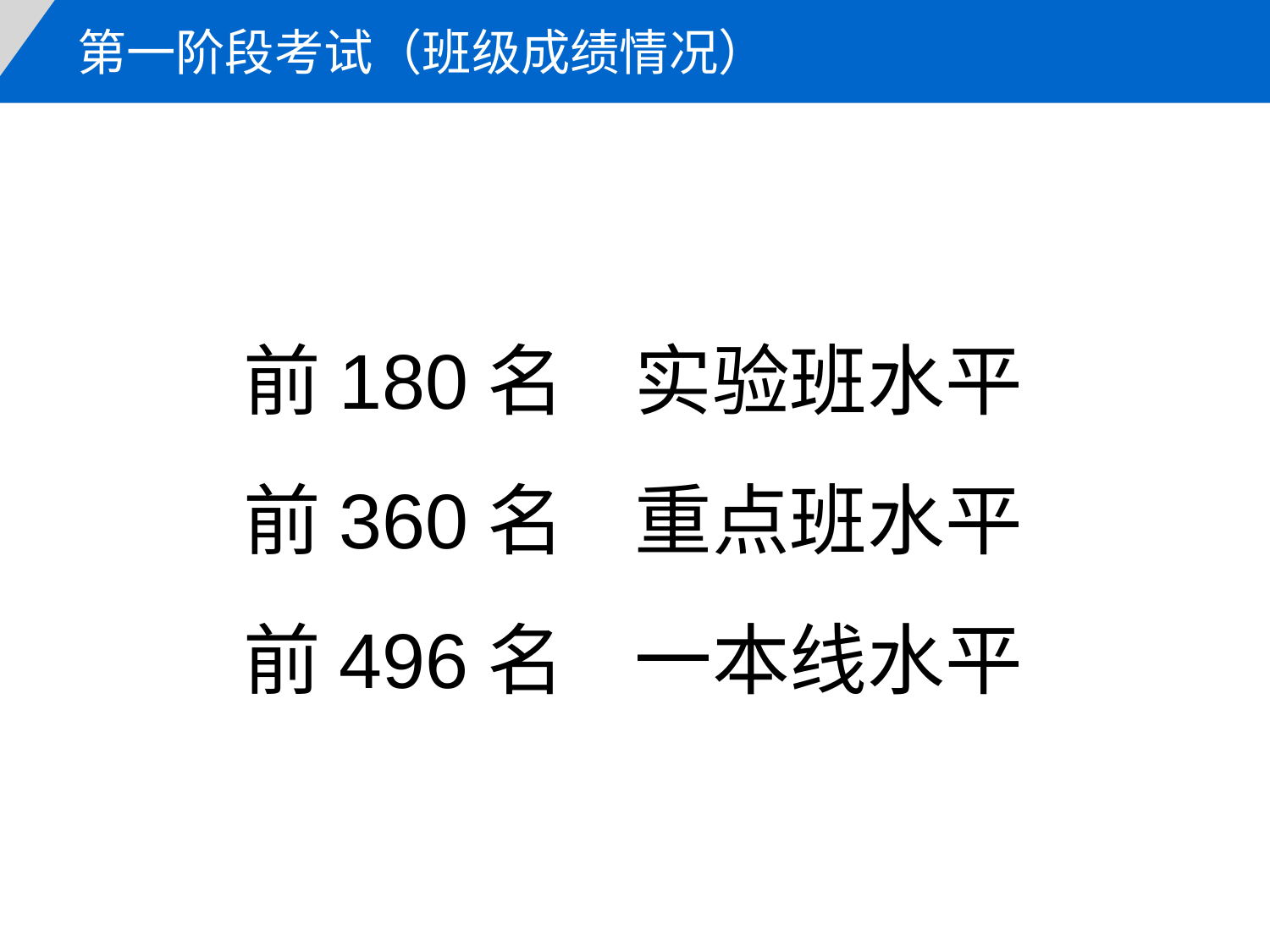

第一阶段考试（班级成绩情况）
前180名    实验班水平
前360名    重点班水平
前496名    一本线水平